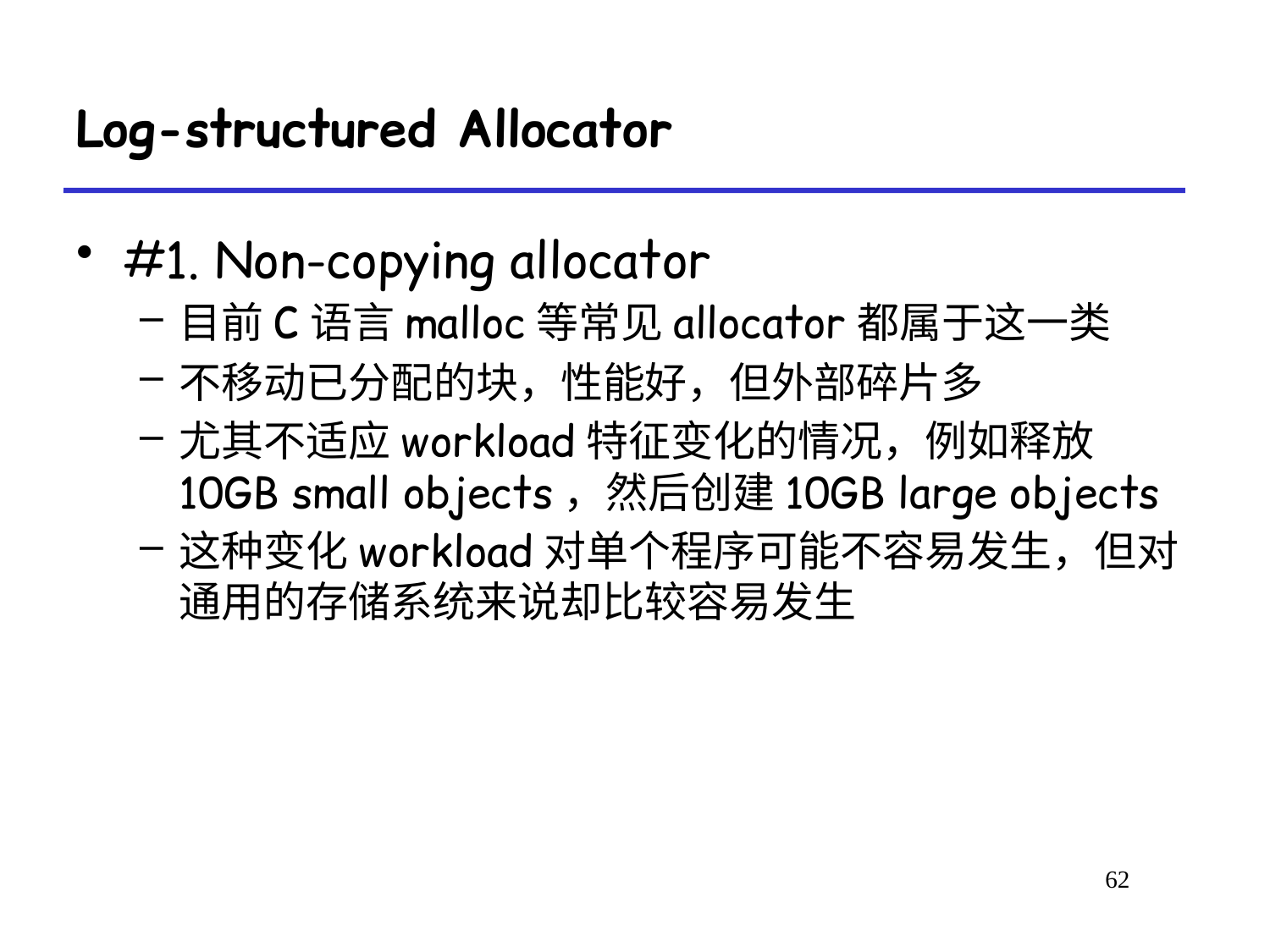

# Log-structured Allocator
#1. Non-copying allocator
目前C语言malloc等常见allocator都属于这一类
不移动已分配的块，性能好，但外部碎片多
尤其不适应workload特征变化的情况，例如释放10GB small objects，然后创建10GB large objects
这种变化workload对单个程序可能不容易发生，但对通用的存储系统来说却比较容易发生

62